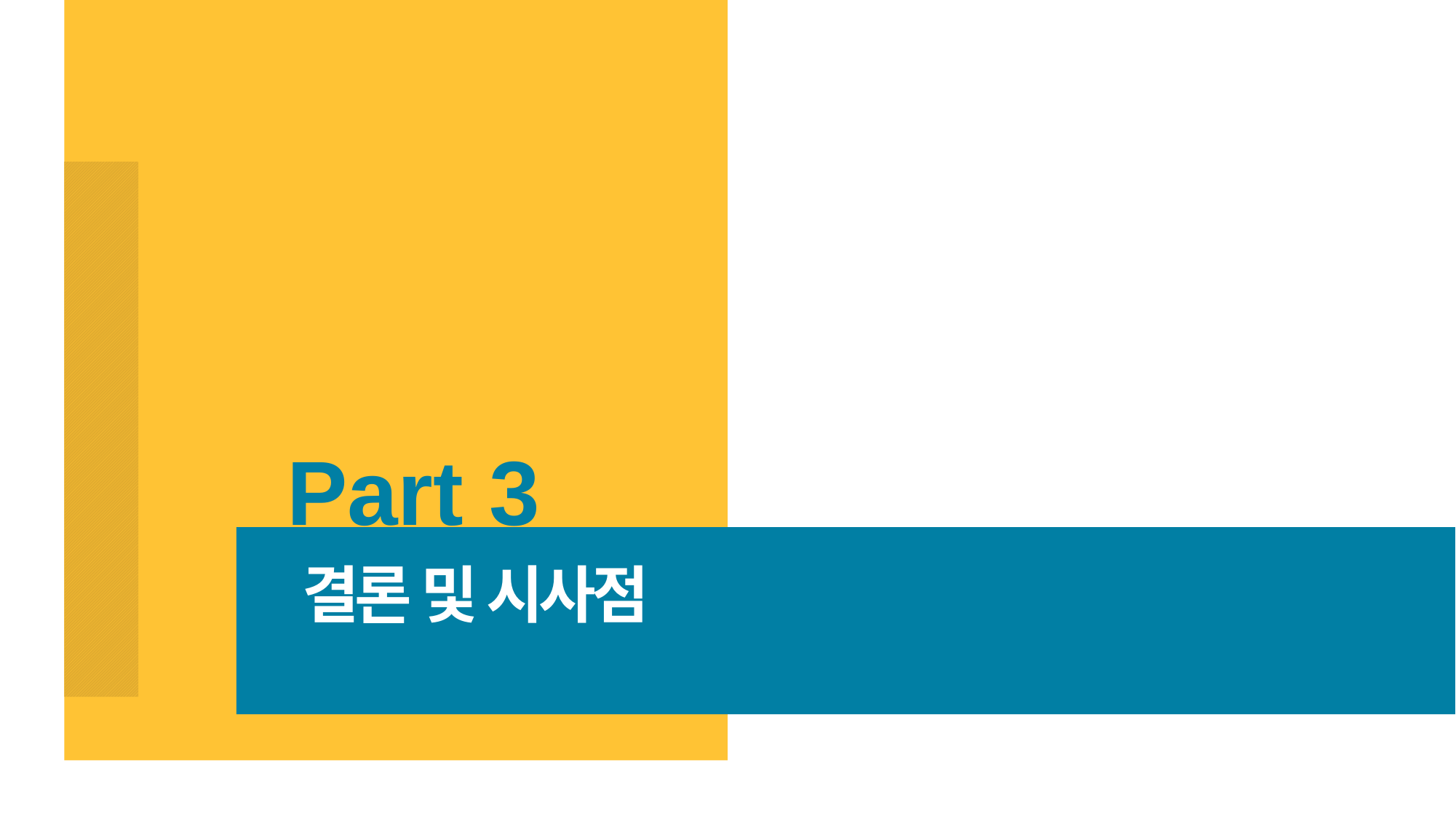

Part 3

결론 및 시사점
ⓒSaebyeol Yu. Saebyeol’s PowerPoint